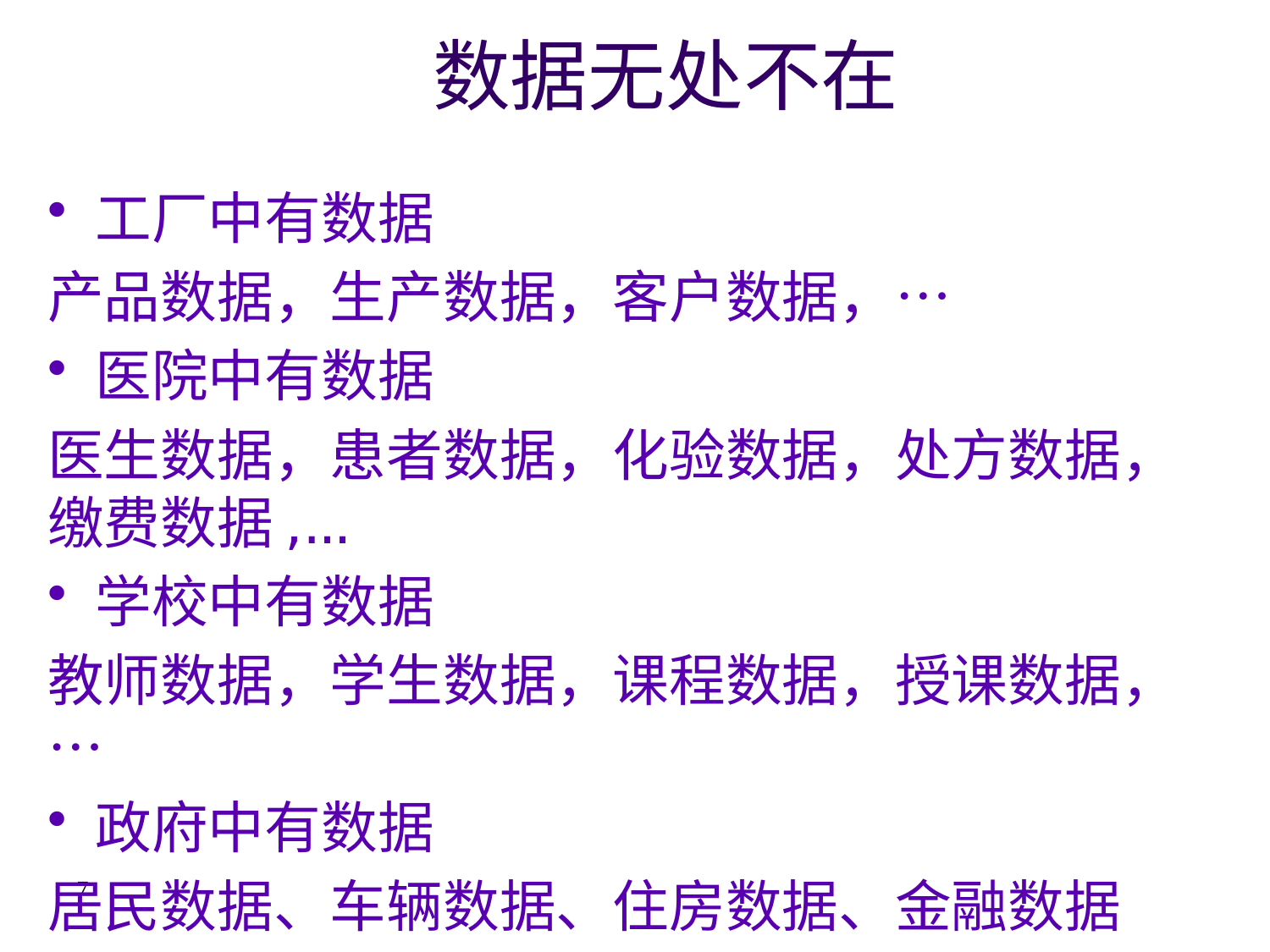

# 数据无处不在
工厂中有数据
产品数据，生产数据，客户数据，…
医院中有数据
医生数据，患者数据，化验数据，处方数据，缴费数据,…
学校中有数据
教师数据，学生数据，课程数据，授课数据，…
政府中有数据
居民数据、车辆数据、住房数据、金融数据

7